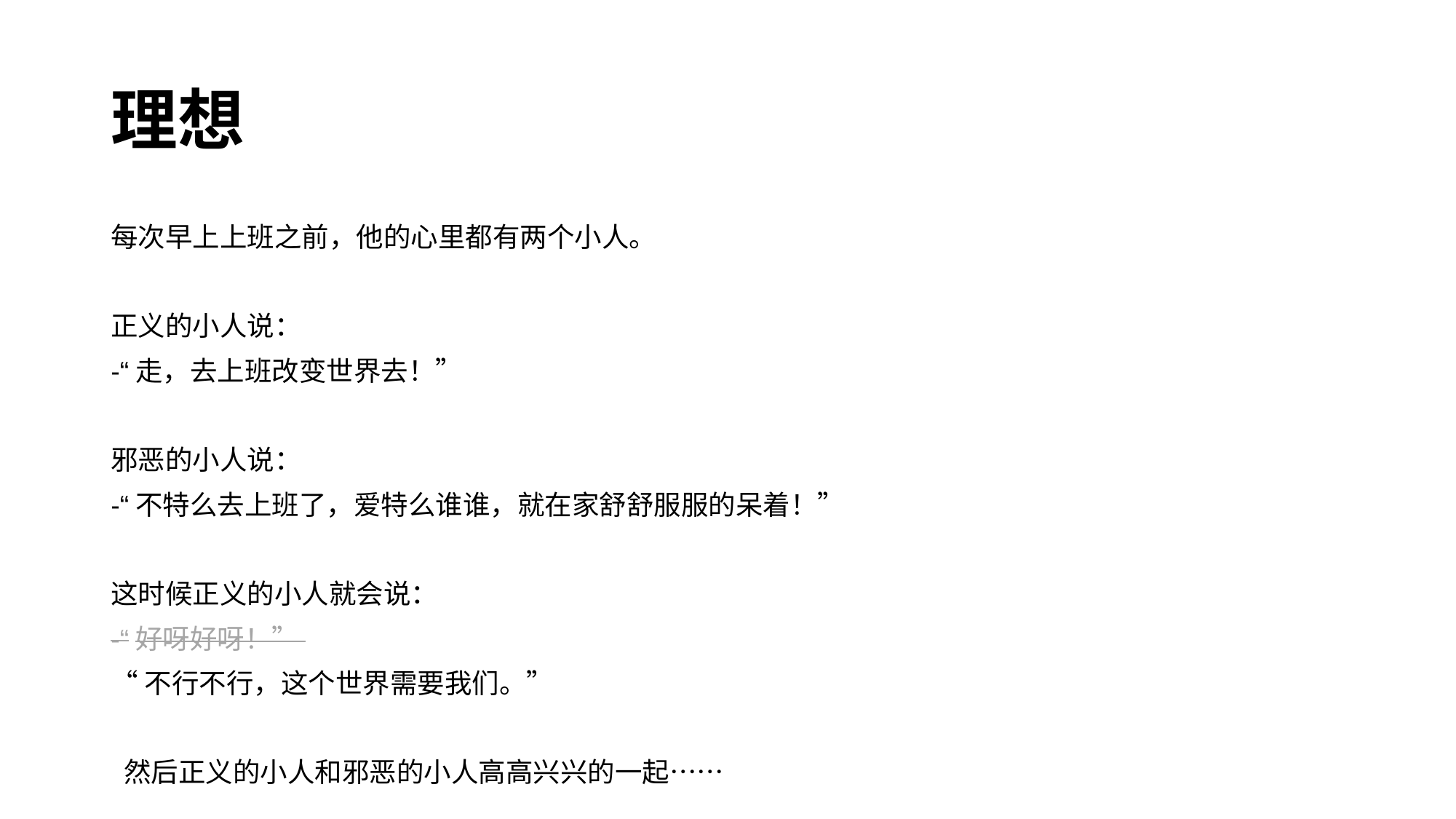

# 理想
每次早上上班之前，他的心里都有两个小人。

正义的小人说：
-“走，去上班改变世界去！”

邪恶的小人说：
-“不特么去上班了，爱特么谁谁，就在家舒舒服服的呆着！”

这时候正义的小人就会说：
-“好呀好呀！”
“不行不行，这个世界需要我们。”

 然后正义的小人和邪恶的小人高高兴兴的一起……